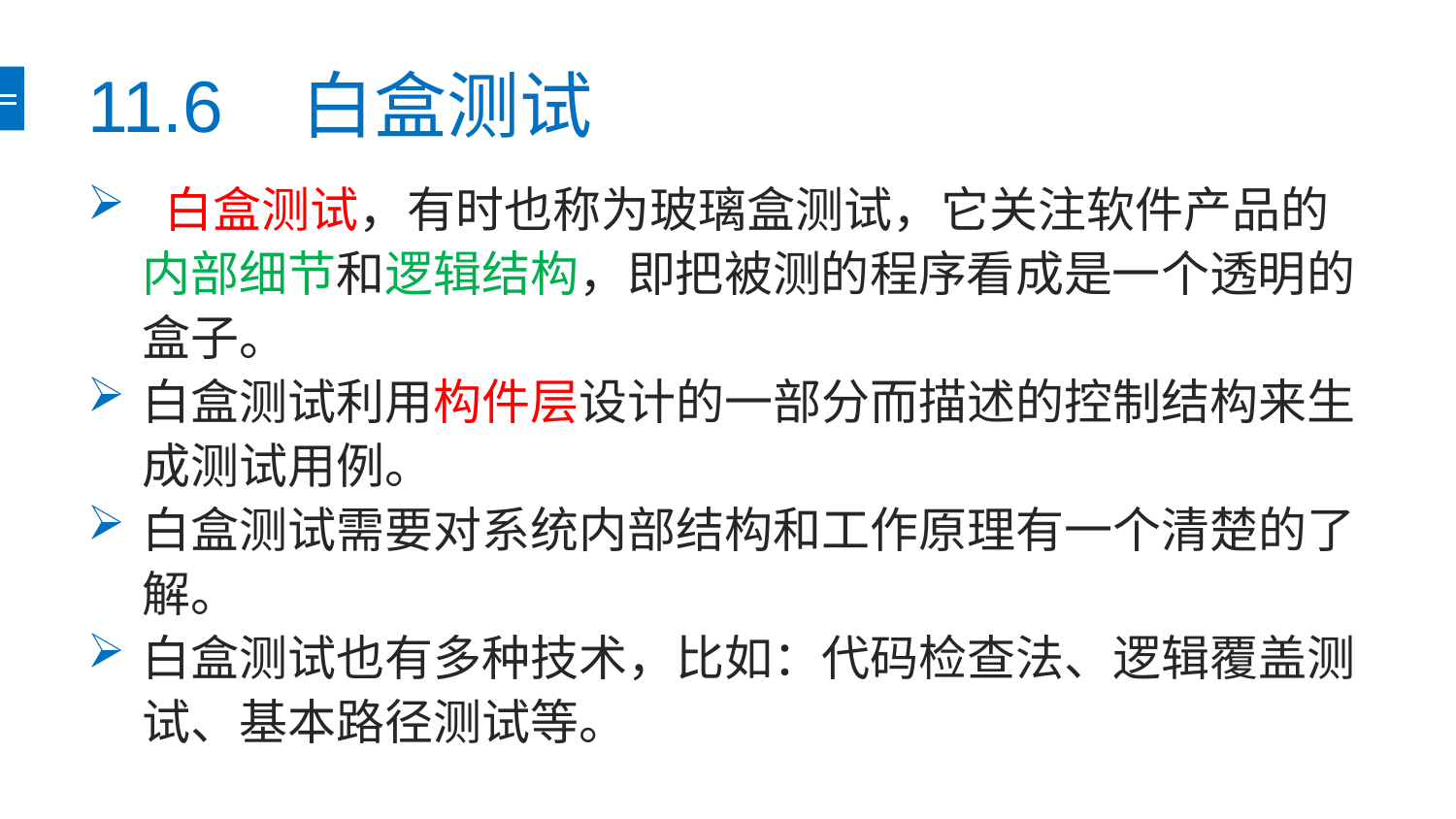

# 11.6   白盒测试
 白盒测试，有时也称为玻璃盒测试，它关注软件产品的内部细节和逻辑结构，即把被测的程序看成是一个透明的盒子。
白盒测试利用构件层设计的一部分而描述的控制结构来生成测试用例。
白盒测试需要对系统内部结构和工作原理有一个清楚的了解。
白盒测试也有多种技术，比如：代码检查法、逻辑覆盖测试、基本路径测试等。